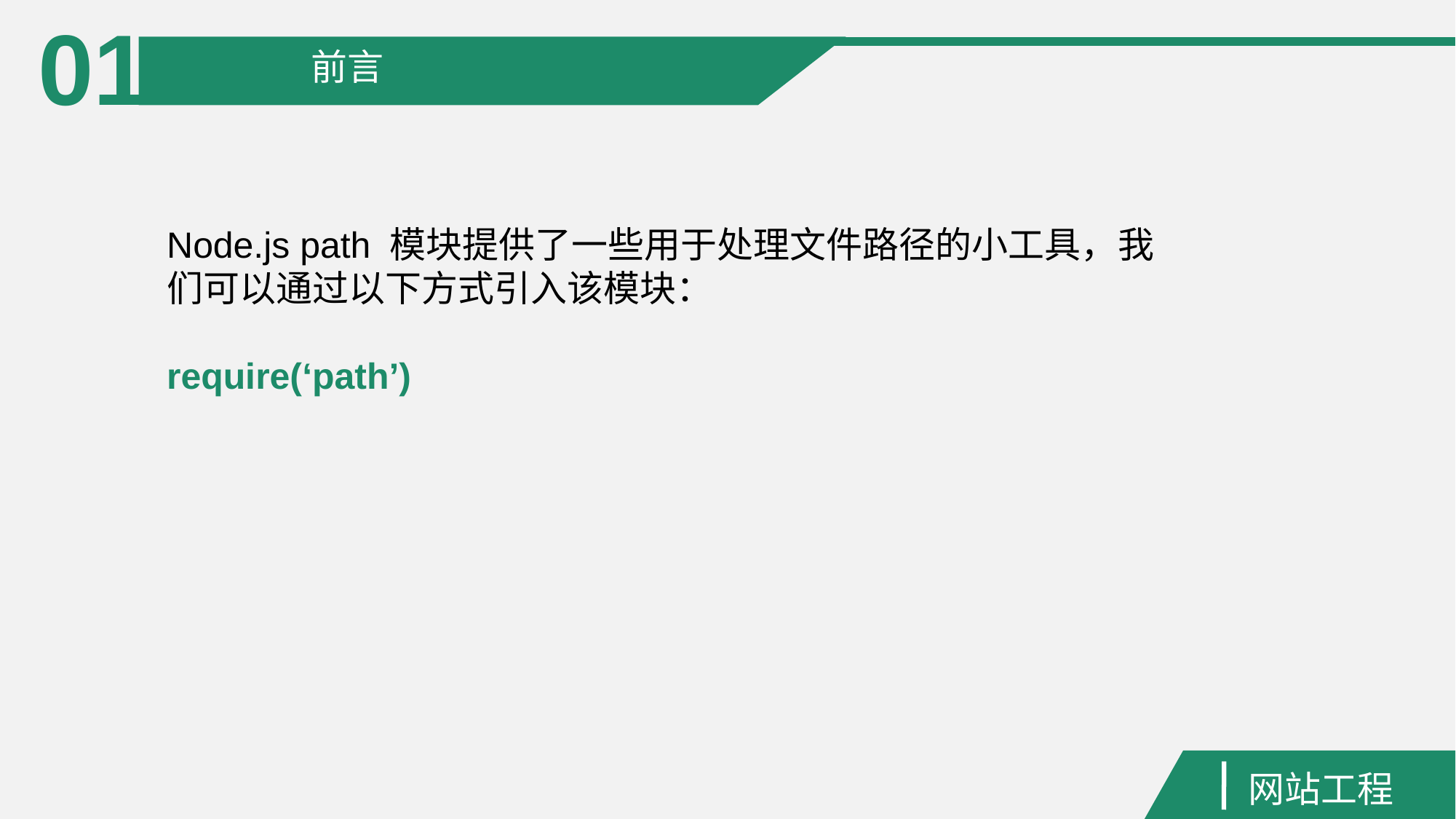

01
前言
Node.js path 模块提供了一些用于处理文件路径的小工具，我们可以通过以下方式引入该模块：

require(‘path’)